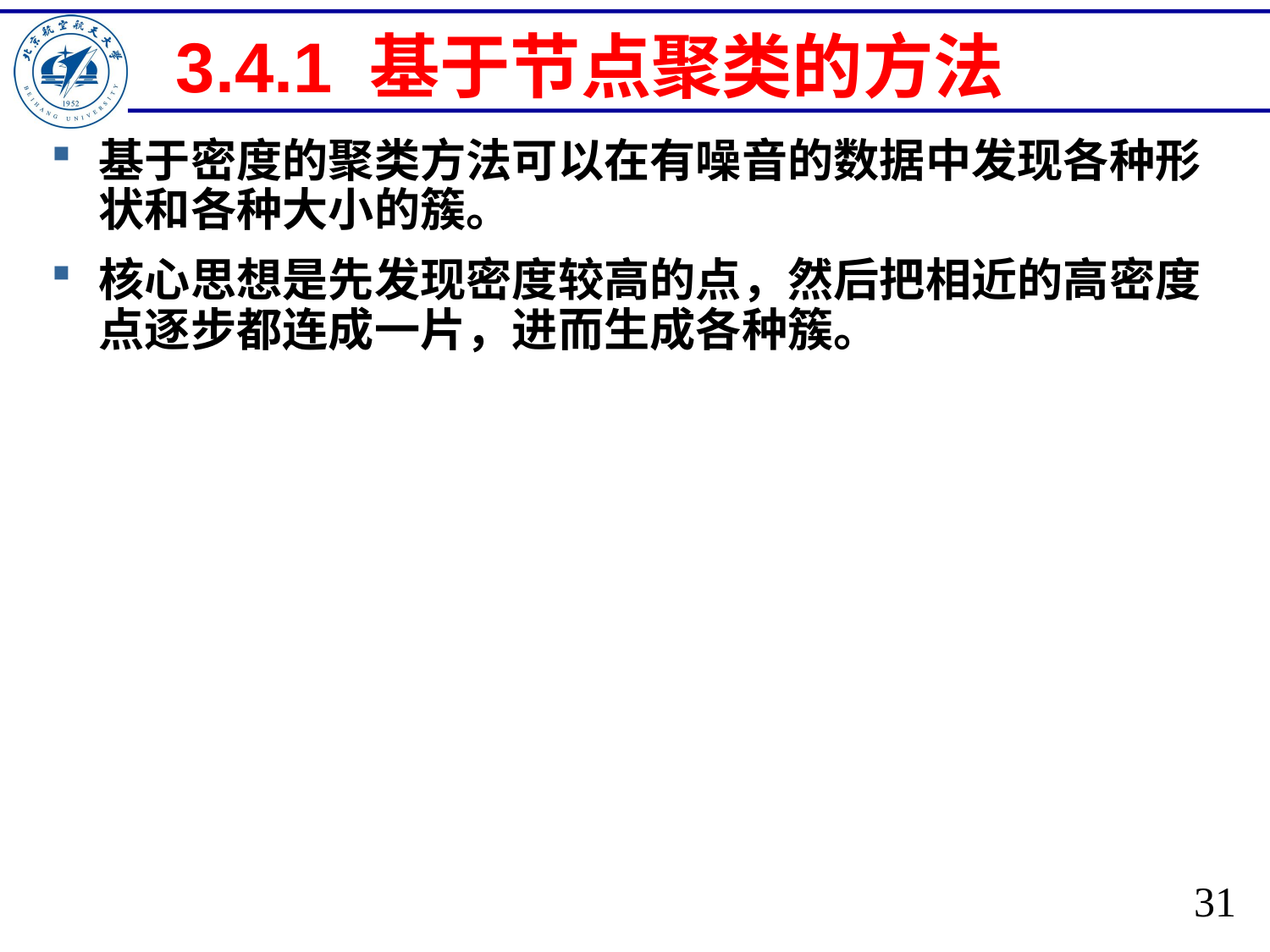

# 3.4.1 基于节点聚类的方法
基于密度的聚类方法可以在有噪音的数据中发现各种形状和各种大小的簇。
核心思想是先发现密度较高的点，然后把相近的高密度点逐步都连成一片，进而生成各种簇。